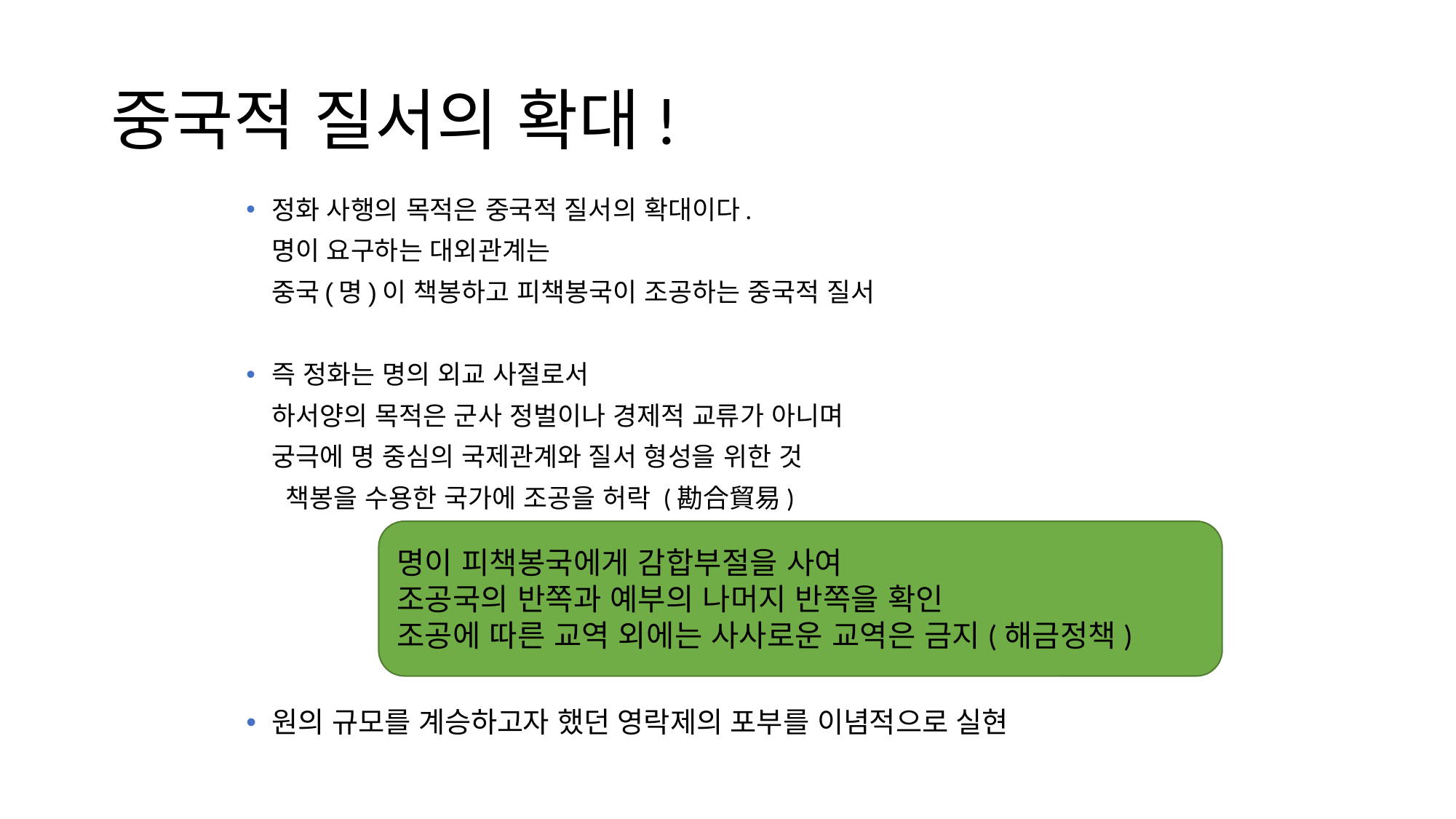

# 중국적 질서의 확대!
정화 사행의 목적은 중국적 질서의 확대이다.
		명이 요구하는 대외관계는
		중국(명)이 책봉하고 피책봉국이 조공하는 중국적 질서

즉 정화는 명의 외교 사절로서
	하서양의 목적은 군사 정벌이나 경제적 교류가 아니며
	궁극에 명 중심의 국제관계와 질서 형성을 위한 것
   책봉을 수용한 국가에 조공을 허락 (勘合貿易)

원의 규모를 계승하고자 했던 영락제의 포부를 이념적으로 실현
명이 피책봉국에게 감합부절을 사여
조공국의 반쪽과 예부의 나머지 반쪽을 확인
조공에 따른 교역 외에는 사사로운 교역은 금지(해금정책)